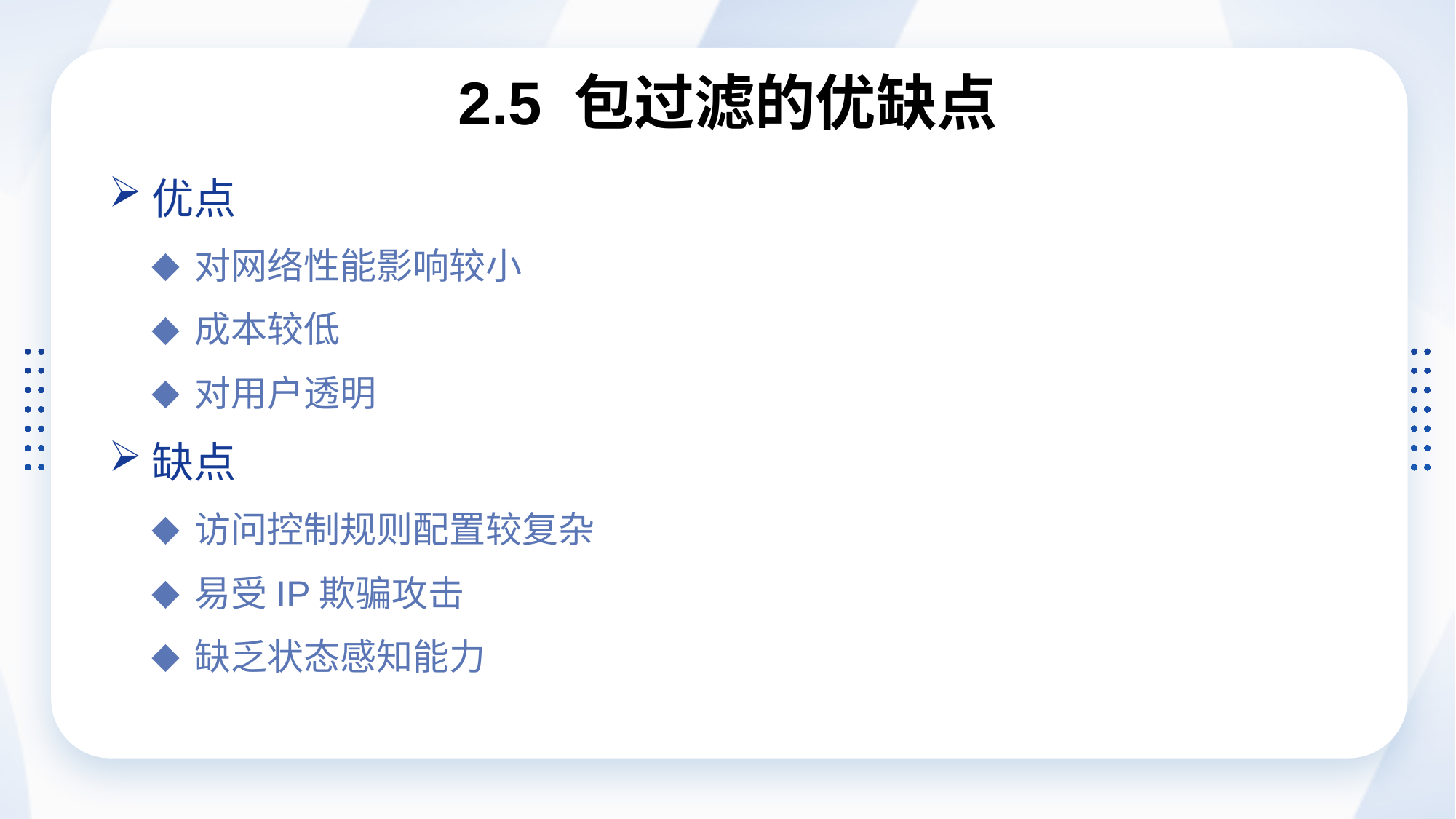

# 2.5 包过滤的优缺点
优点
对网络性能影响较小
成本较低
对用户透明
缺点
访问控制规则配置较复杂
易受IP欺骗攻击
缺乏状态感知能力